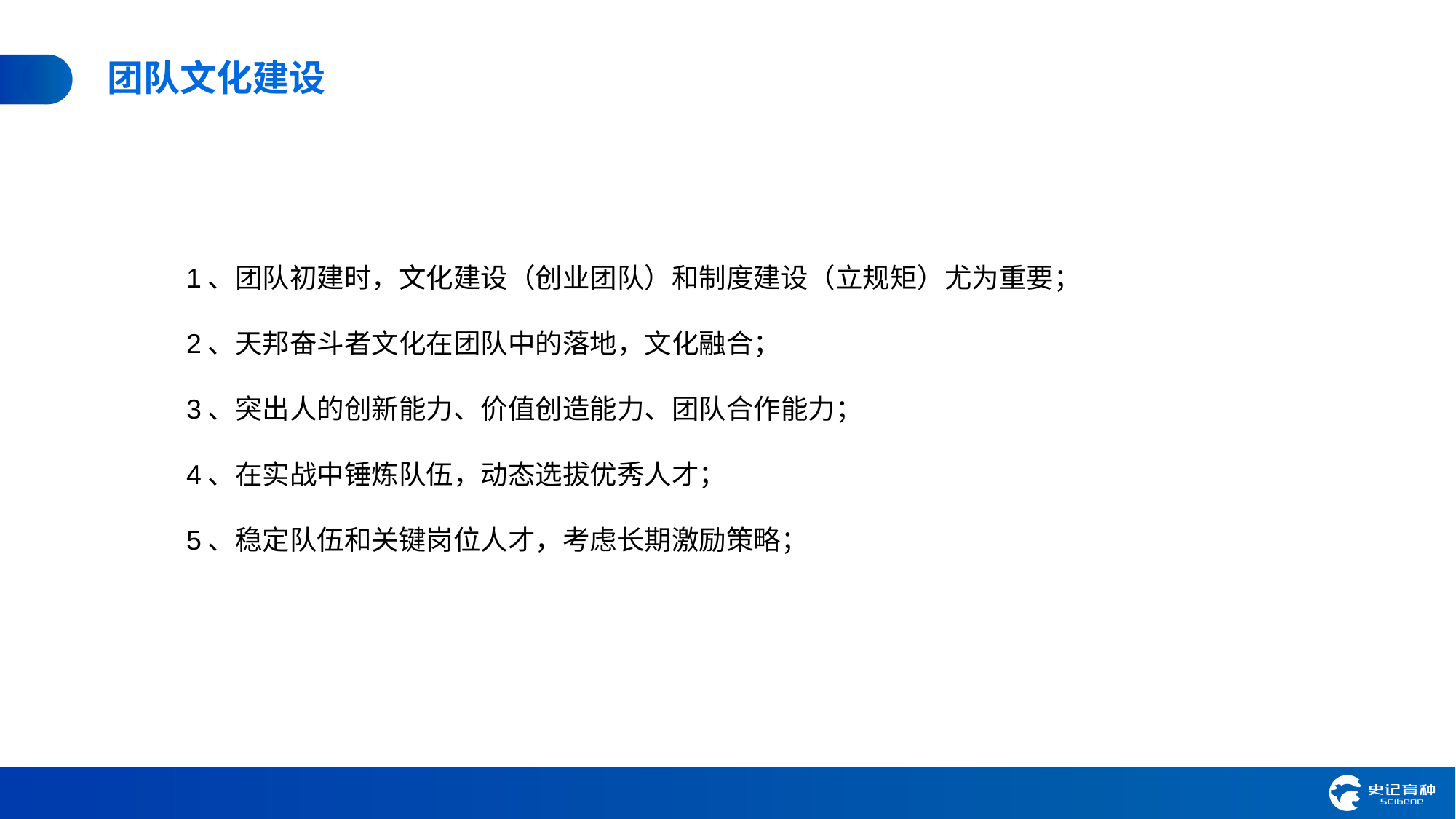

团队文化建设
1、团队初建时，文化建设（创业团队）和制度建设（立规矩）尤为重要；

2、天邦奋斗者文化在团队中的落地，文化融合；

3、突出人的创新能力、价值创造能力、团队合作能力；

4、在实战中锤炼队伍，动态选拔优秀人才；

5、稳定队伍和关键岗位人才，考虑长期激励策略；